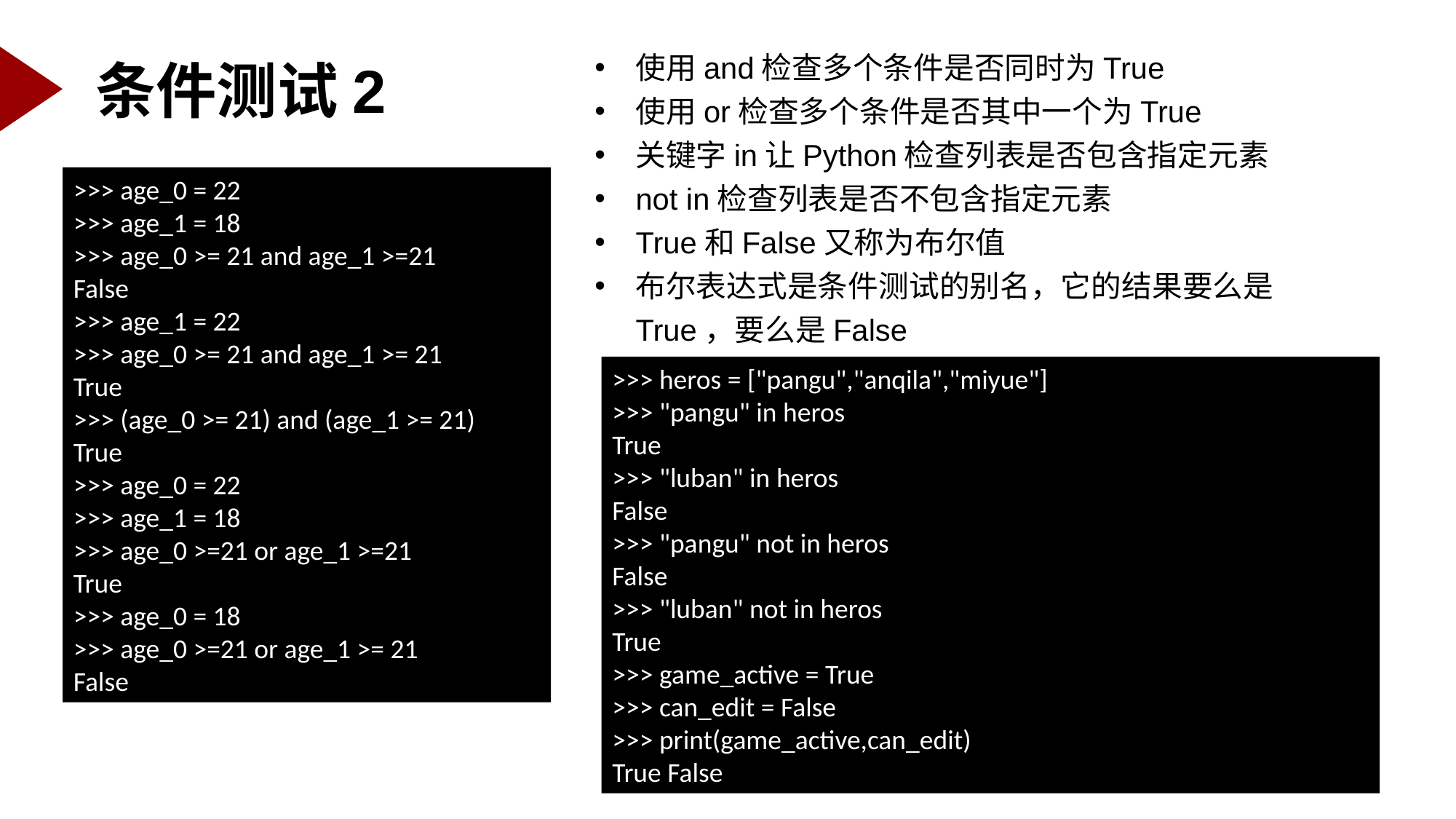

使用and检查多个条件是否同时为True
使用or检查多个条件是否其中一个为True
关键字in让Python检查列表是否包含指定元素
not in检查列表是否不包含指定元素
True和False又称为布尔值
布尔表达式是条件测试的别名，它的结果要么是True，要么是False
条件测试2

>>> age_0 = 22
>>> age_1 = 18
>>> age_0 >= 21 and age_1 >=21
False
>>> age_1 = 22
>>> age_0 >= 21 and age_1 >= 21
True
>>> (age_0 >= 21) and (age_1 >= 21)
True
>>> age_0 = 22
>>> age_1 = 18
>>> age_0 >=21 or age_1 >=21
True
>>> age_0 = 18
>>> age_0 >=21 or age_1 >= 21
False
>>> heros = ["pangu","anqila","miyue"]
>>> "pangu" in heros
True
>>> "luban" in heros
False
>>> "pangu" not in heros
False
>>> "luban" not in heros
True
>>> game_active = True
>>> can_edit = False
>>> print(game_active,can_edit)
True False